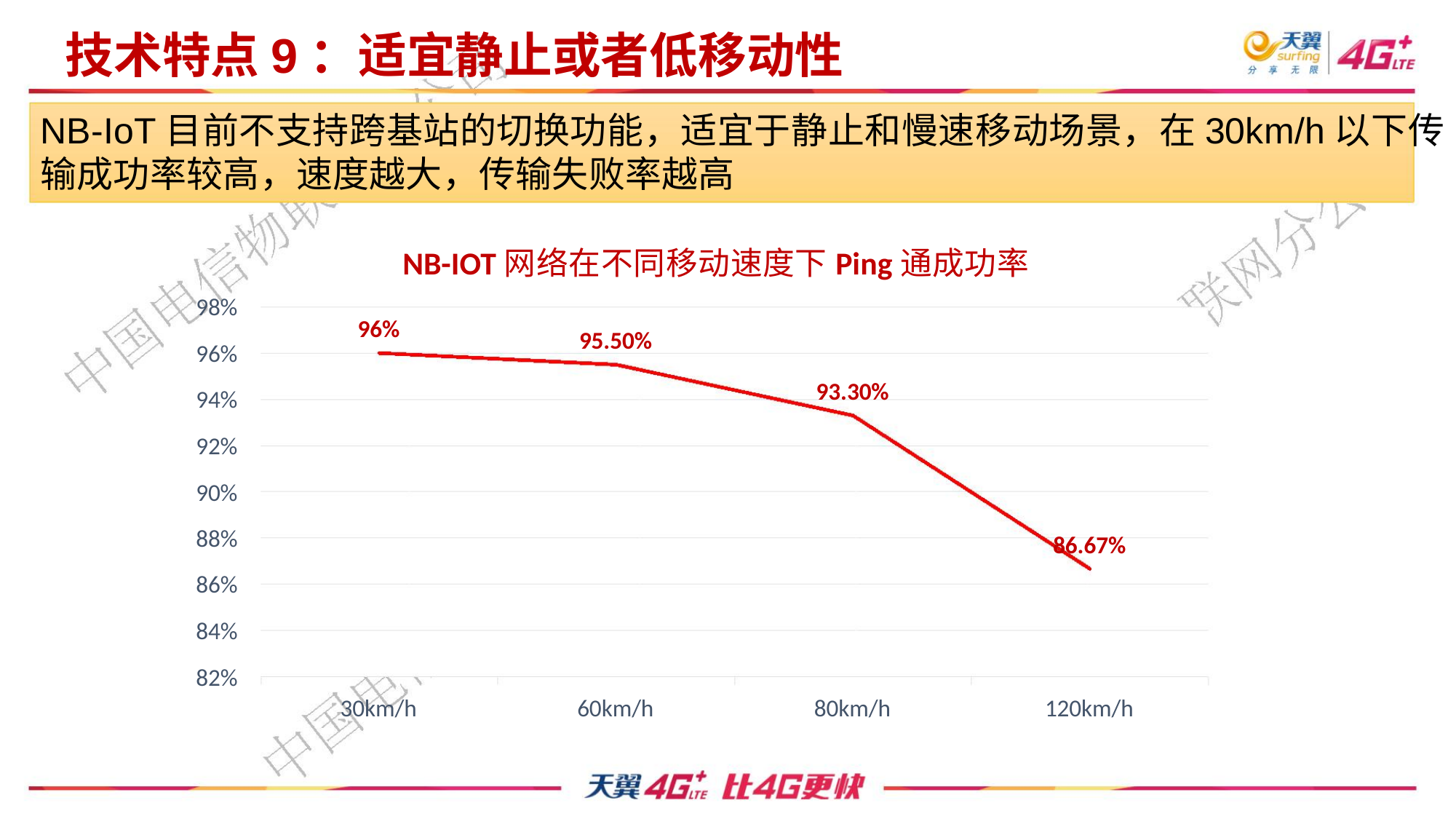

技术特点9：适宜静止或者低移动性
NB-IoT目前不支持跨基站的切换功能，适宜于静止和慢速移动场景，在30km/h以下传
输成功率较高，速度越大，传输失败率越高
NB-IOT网络在不同移动速度下Ping通成功率
98%
96%
95.50%
96%
93.30%
94%
92%
90%
88%
86%
84%
82%
86.67%
30km/h
60km/h
80km/h
120km/h